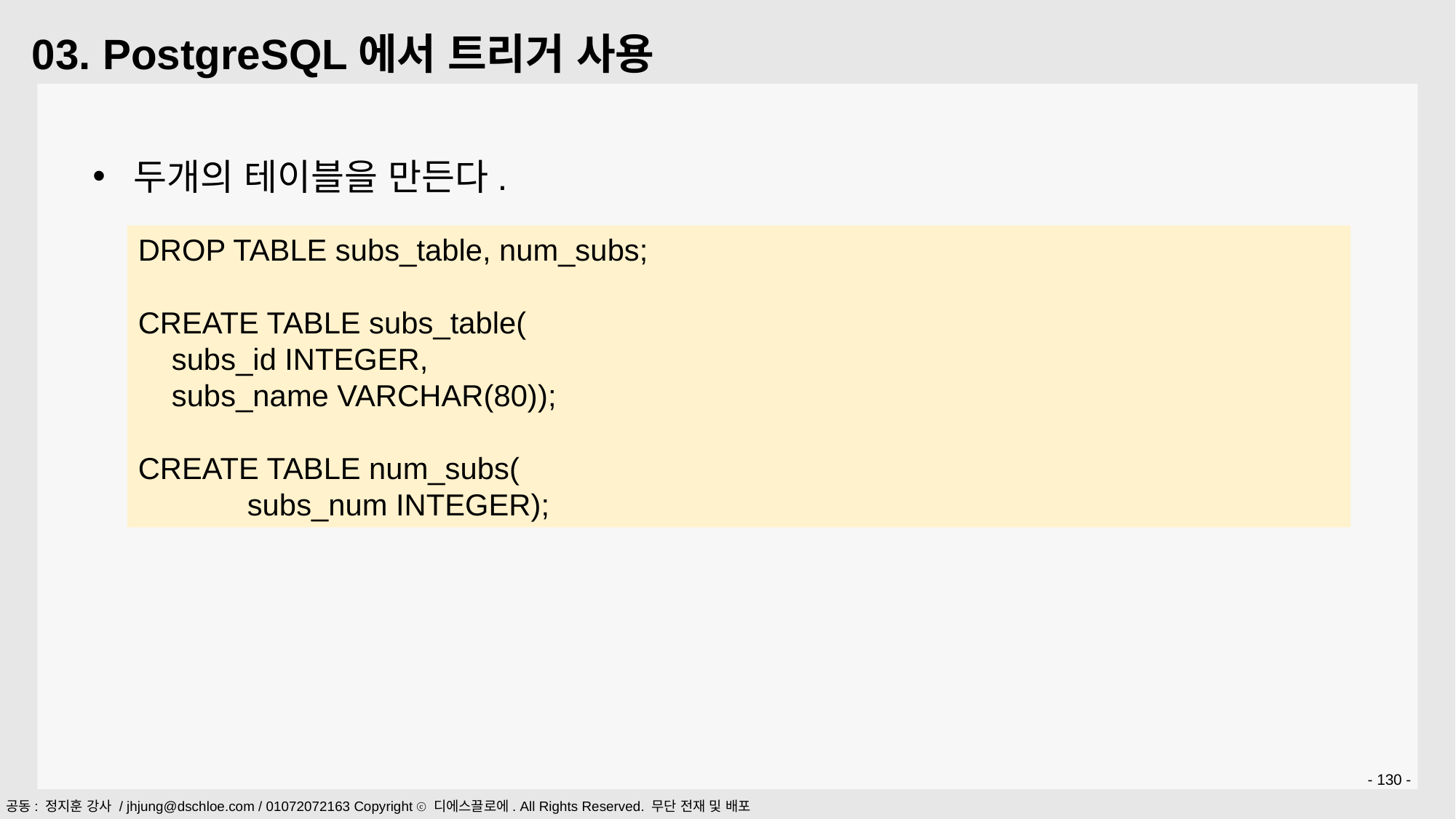

03. PostgreSQL에서 트리거 사용
두개의 테이블을 만든다.
DROP TABLE subs_table, num_subs;

CREATE TABLE subs_table(
    subs_id INTEGER,
    subs_name VARCHAR(80));

CREATE TABLE num_subs(
	subs_num INTEGER);
- 130 -